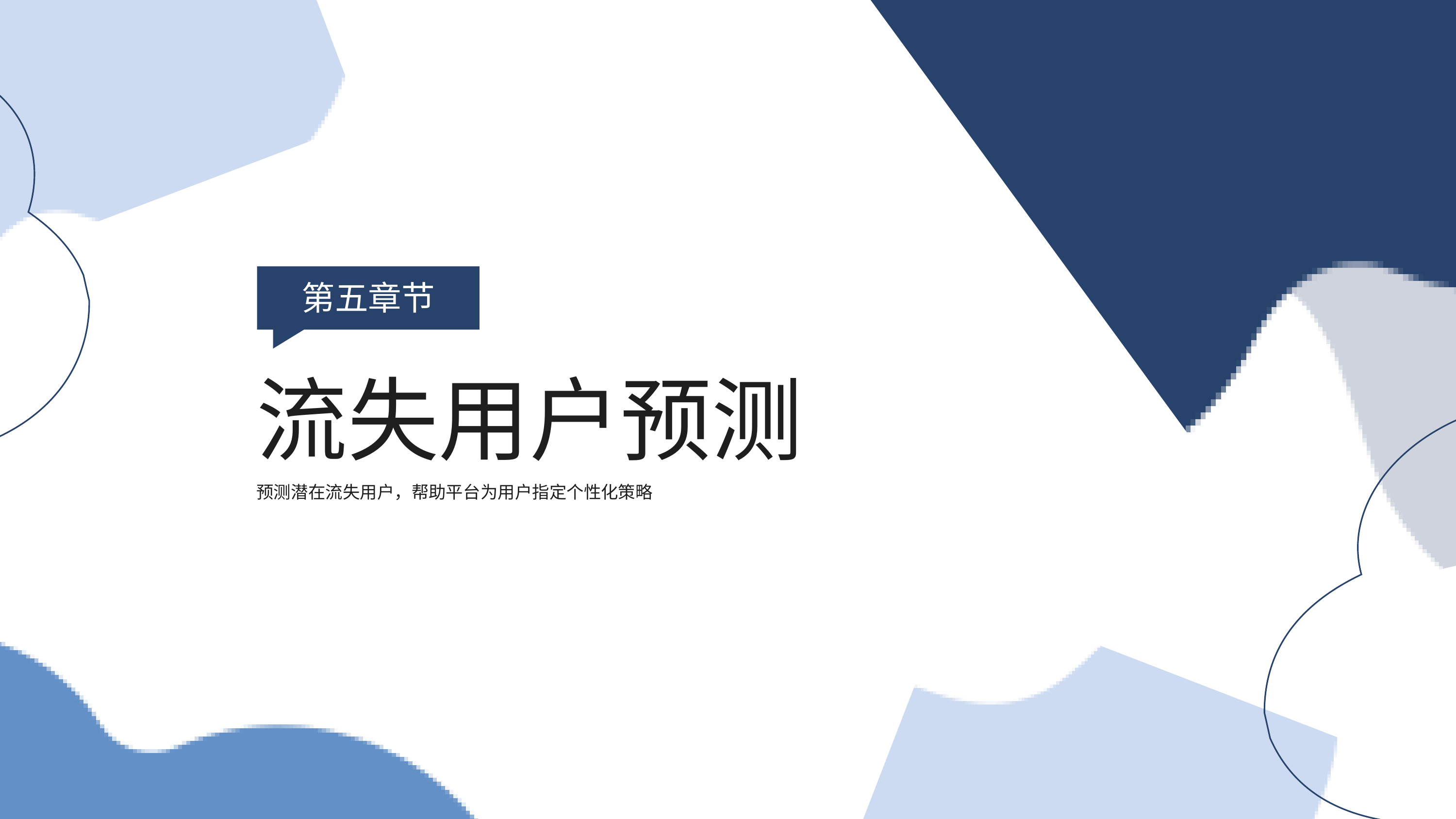

第五章节

流失用户预测
预测潜在流失用户，帮助平台为用户指定个性化策略